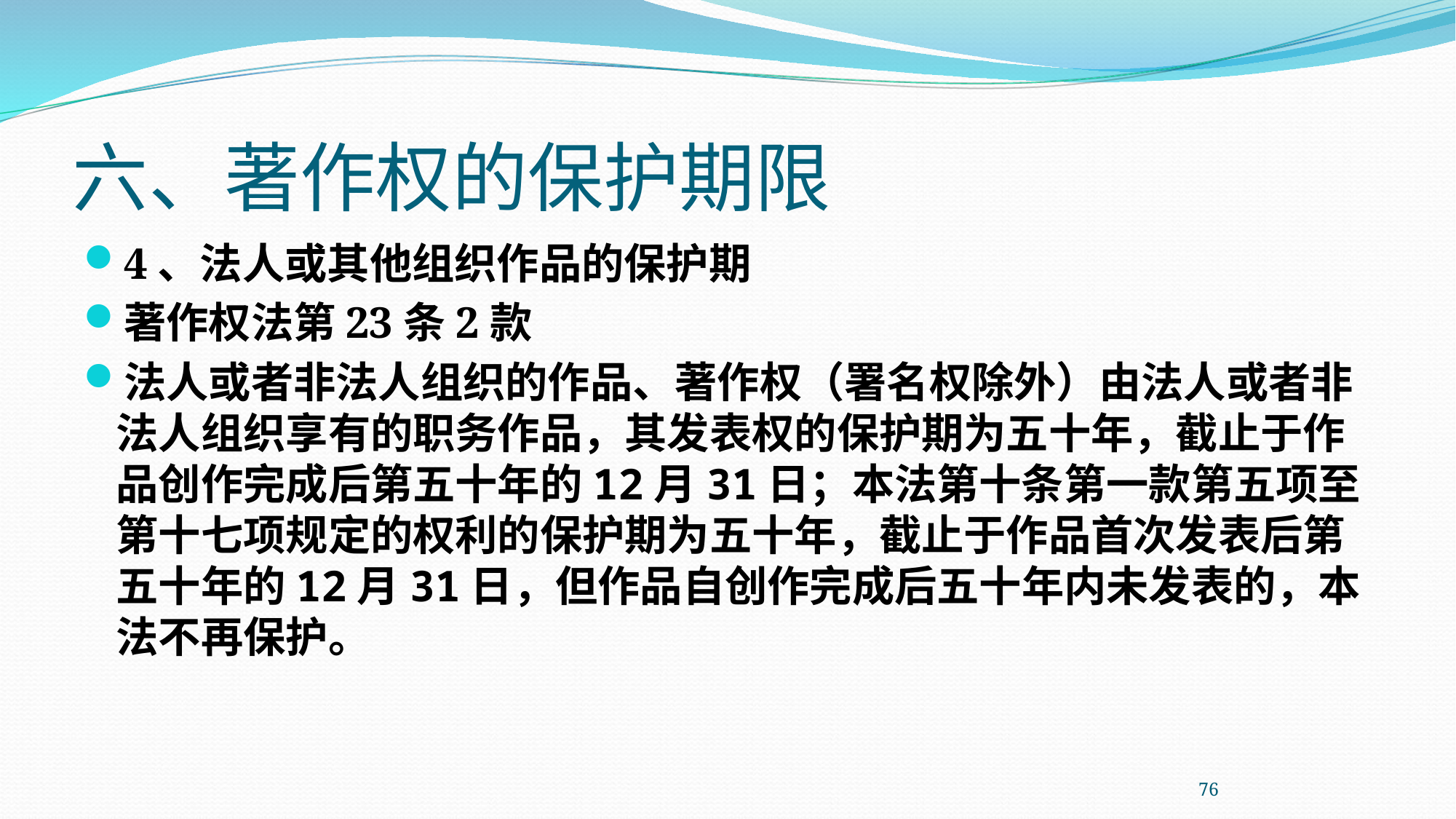

六、著作权的保护期限
4、法人或其他组织作品的保护期
著作权法第23条2款
法人或者非法人组织的作品、著作权（署名权除外）由法人或者非法人组织享有的职务作品，其发表权的保护期为五十年，截止于作品创作完成后第五十年的12月31日；本法第十条第一款第五项至第十七项规定的权利的保护期为五十年，截止于作品首次发表后第五十年的12月31日，但作品自创作完成后五十年内未发表的，本法不再保护。
76